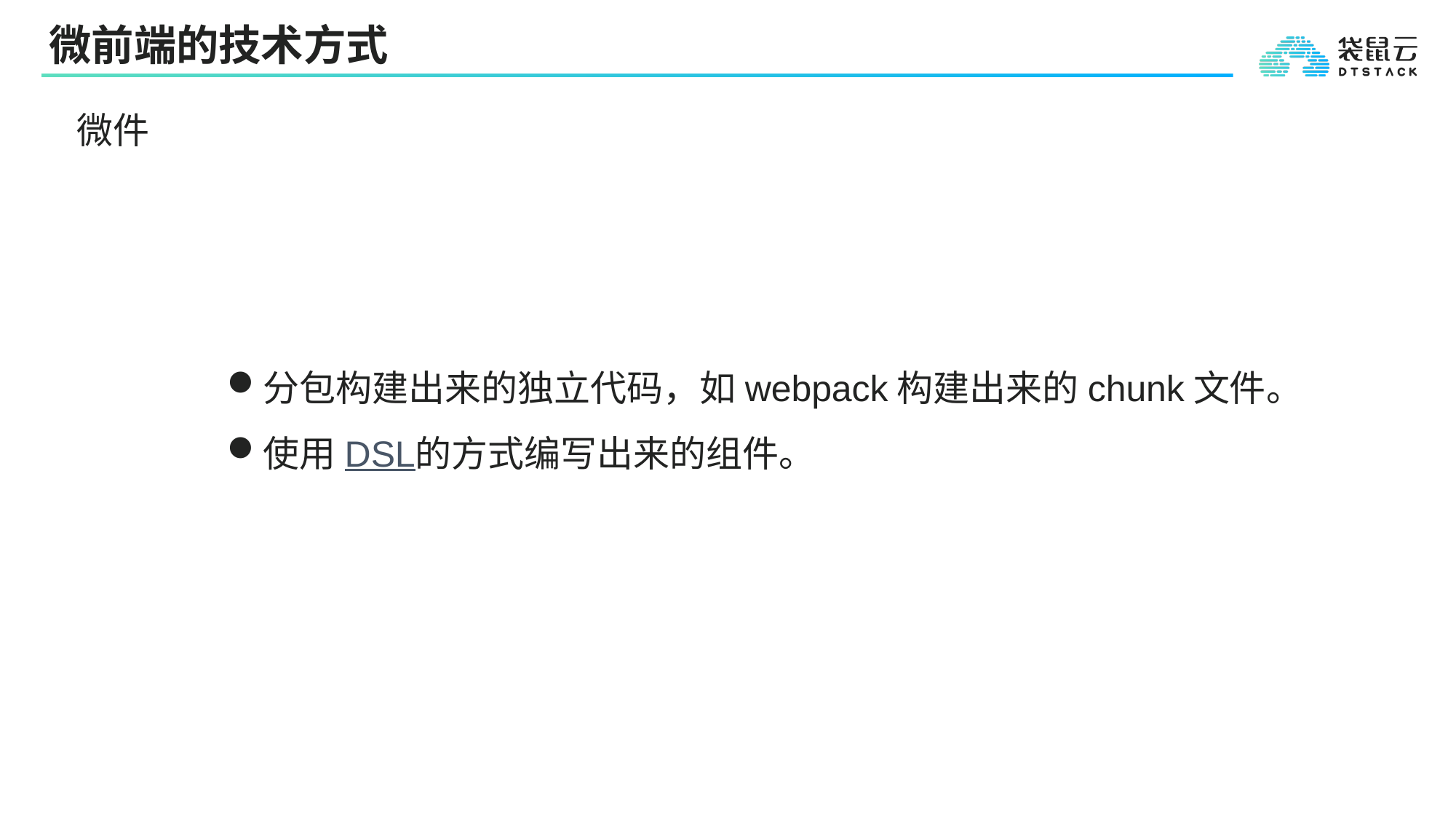

# 微前端的技术方式
微件
分包构建出来的独立代码，如webpack构建出来的chunk文件。
使用DSL的方式编写出来的组件。